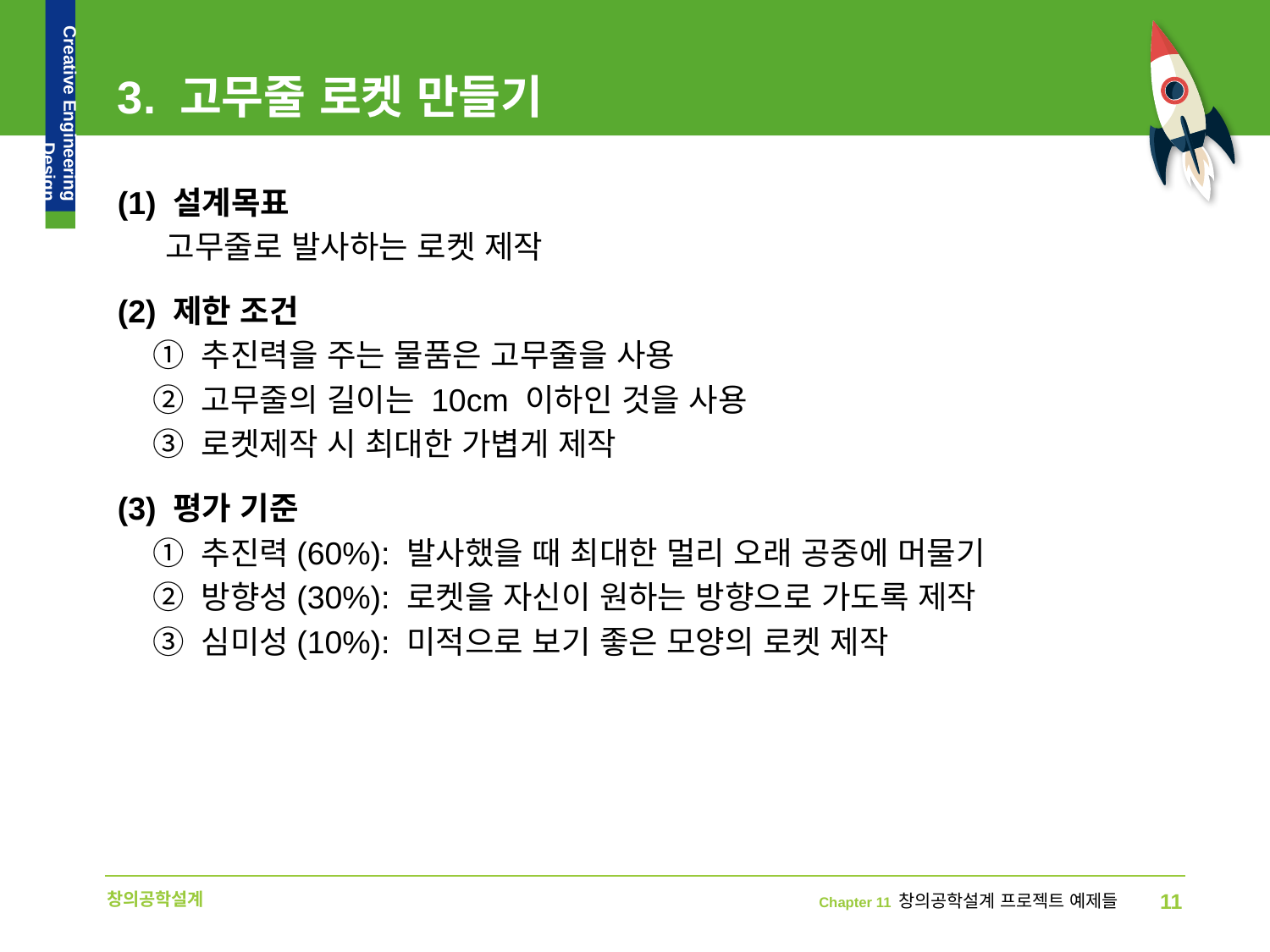

# 3. 고무줄 로켓 만들기
(1) 설계목표
    고무줄로 발사하는 로켓 제작

(2) 제한 조건
    ① 추진력을 주는 물품은 고무줄을 사용
    ② 고무줄의 길이는 10cm 이하인 것을 사용
    ③ 로켓제작 시 최대한 가볍게 제작

(3) 평가 기준
    ① 추진력(60%): 발사했을 때 최대한 멀리 오래 공중에 머물기
    ② 방향성(30%): 로켓을 자신이 원하는 방향으로 가도록 제작
    ③ 심미성(10%): 미적으로 보기 좋은 모양의 로켓 제작